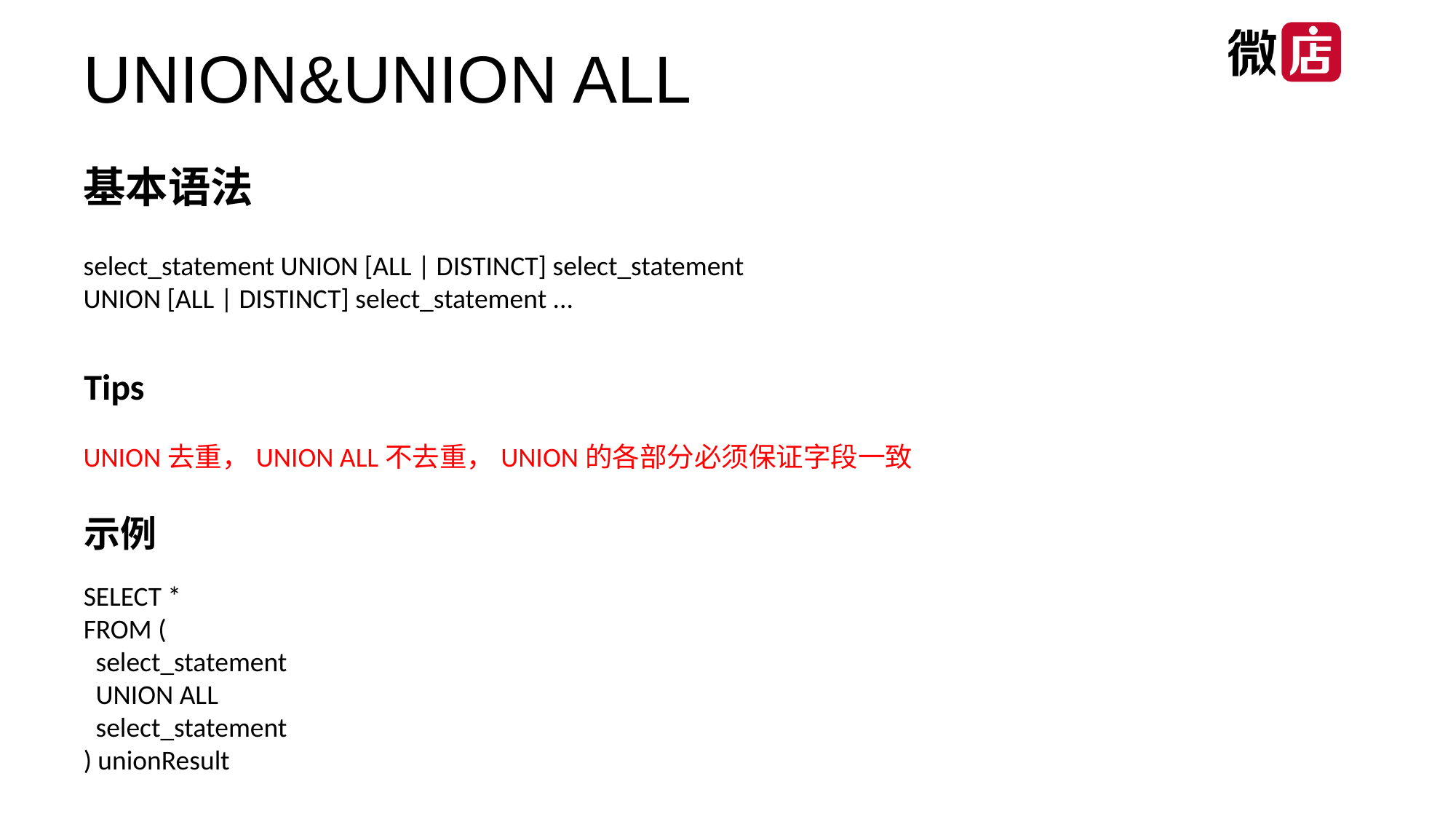

# UNION&UNION ALL
基本语法
select_statement UNION [ALL | DISTINCT] select_statement UNION [ALL | DISTINCT] select_statement ...
Tips
UNION去重，UNION ALL不去重，UNION的各部分必须保证字段一致
示例
SELECT *
FROM (
  select_statement
  UNION ALL
  select_statement
) unionResult